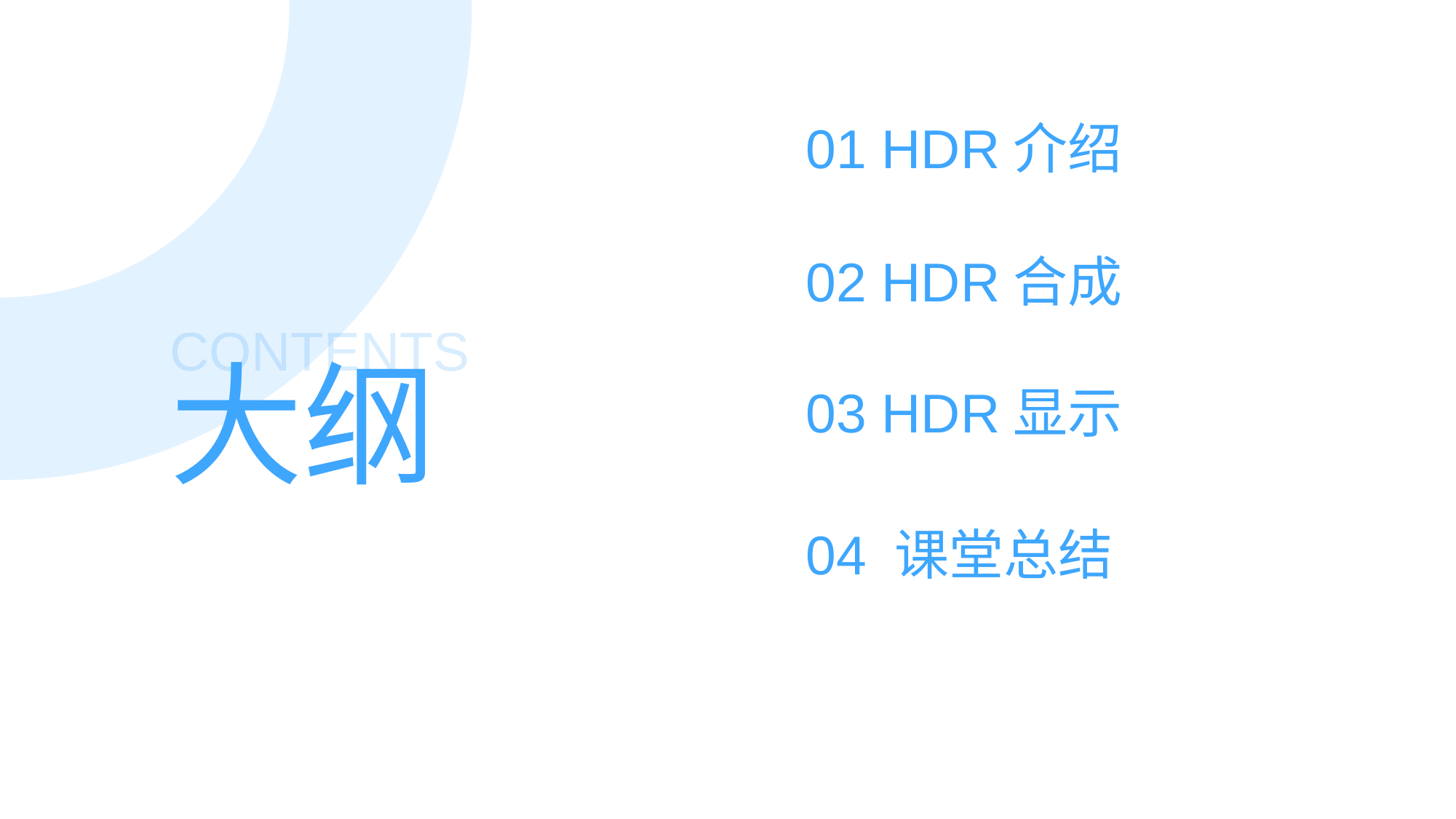

01 HDR介绍

02 HDR合成

CONTENTS
大纲
03 HDR显示

04 课堂总结